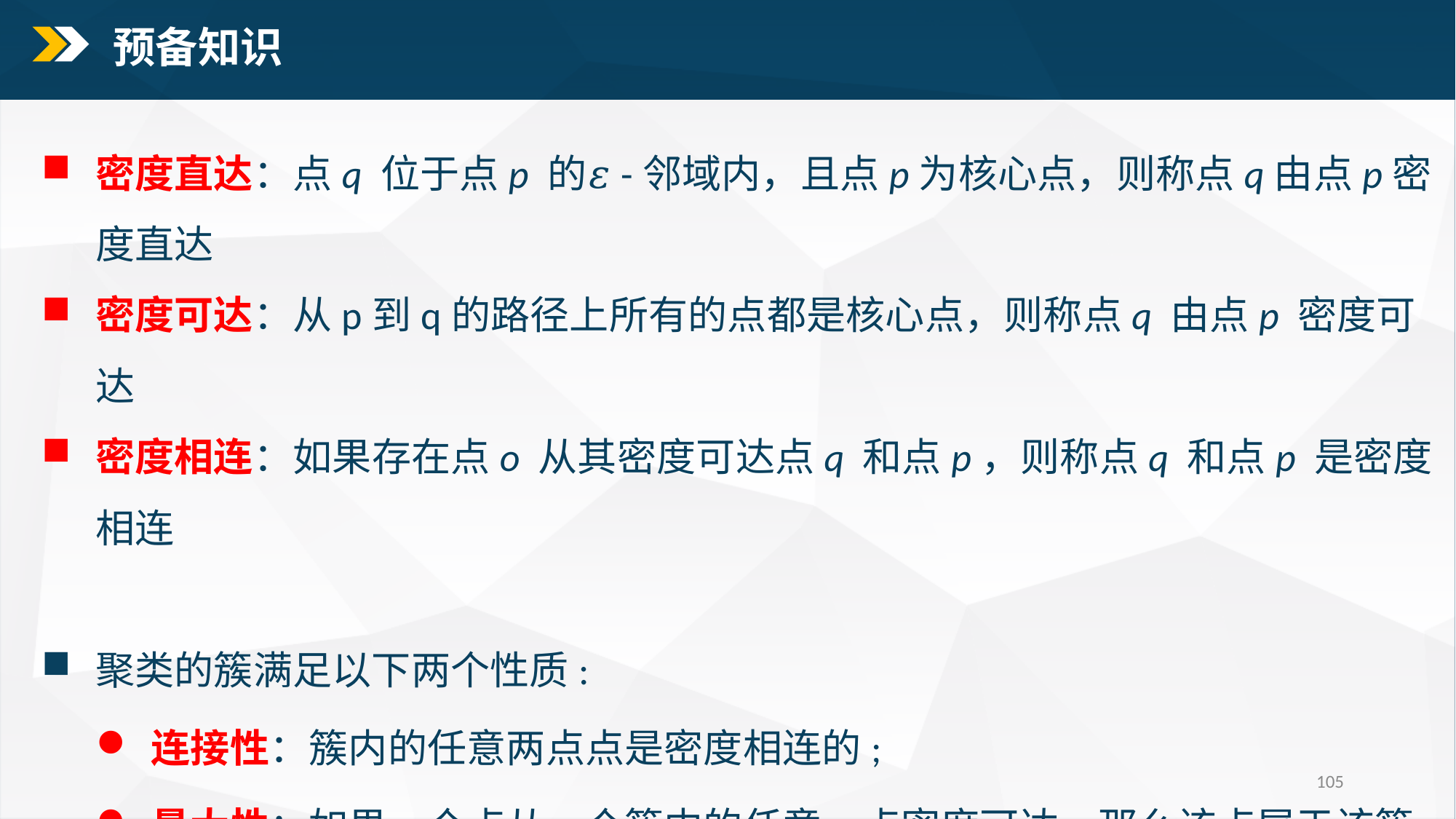

预备知识
密度直达：点q 位于点p 的𝜀-邻域内，且点p为核心点，则称点q由点p密度直达
密度可达：从p到q的路径上所有的点都是核心点，则称点q 由点p 密度可达
密度相连：如果存在点o 从其密度可达点q 和点p，则称点q 和点p 是密度相连

聚类的簇满足以下两个性质:
连接性：簇内的任意两点点是密度相连的;
最大性：如果一个点从一个簇中的任意一点密度可达，那么该点属于该簇

如果p 是核心点，那么由它密度可达的点形成一个簇

105